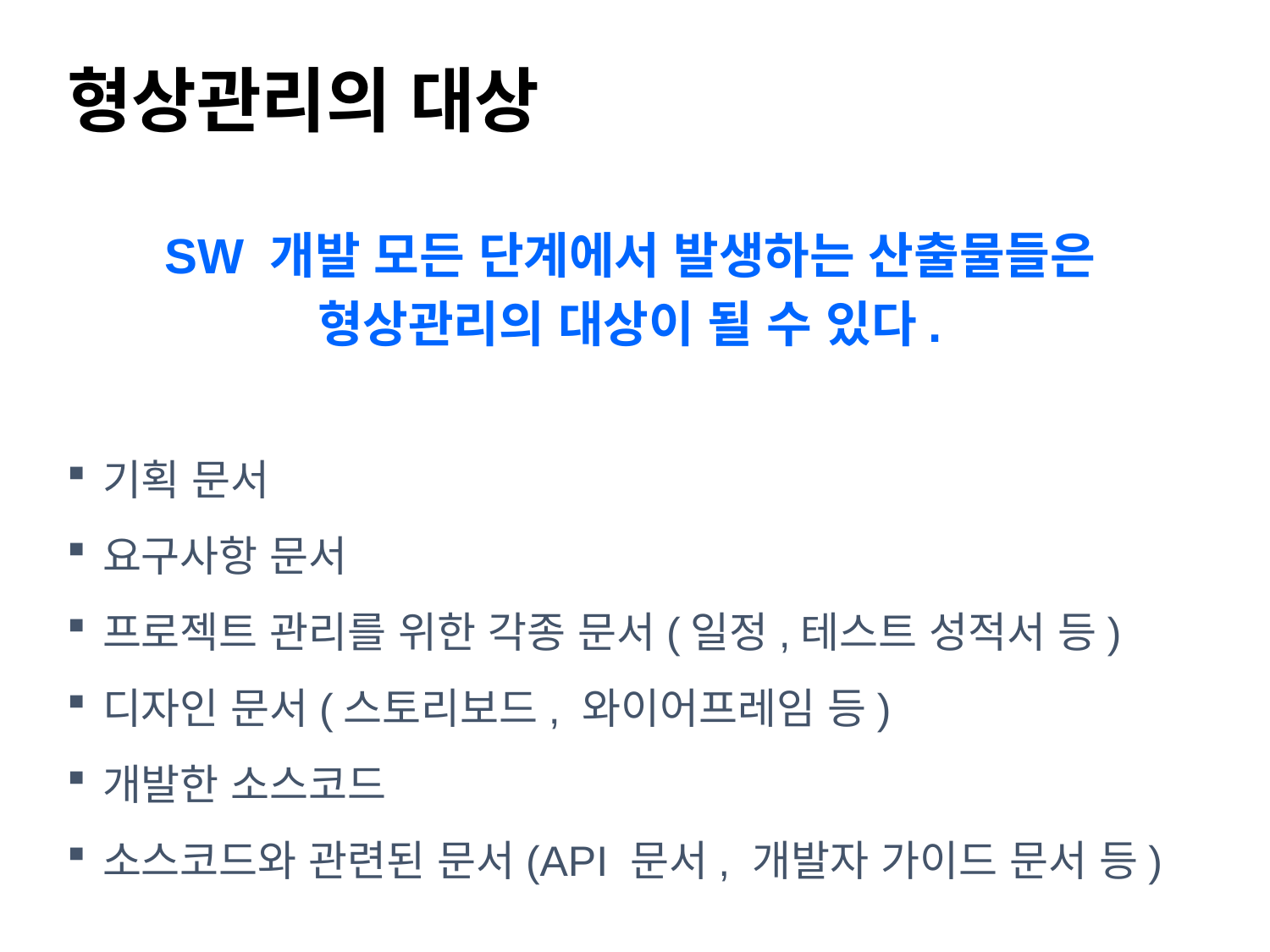

형상관리의 대상
SW 개발 모든 단계에서 발생하는 산출물들은
형상관리의 대상이 될 수 있다.

기획 문서
요구사항 문서
프로젝트 관리를 위한 각종 문서(일정,테스트 성적서 등)
디자인 문서(스토리보드, 와이어프레임 등)
개발한 소스코드
소스코드와 관련된 문서(API 문서, 개발자 가이드 문서 등)